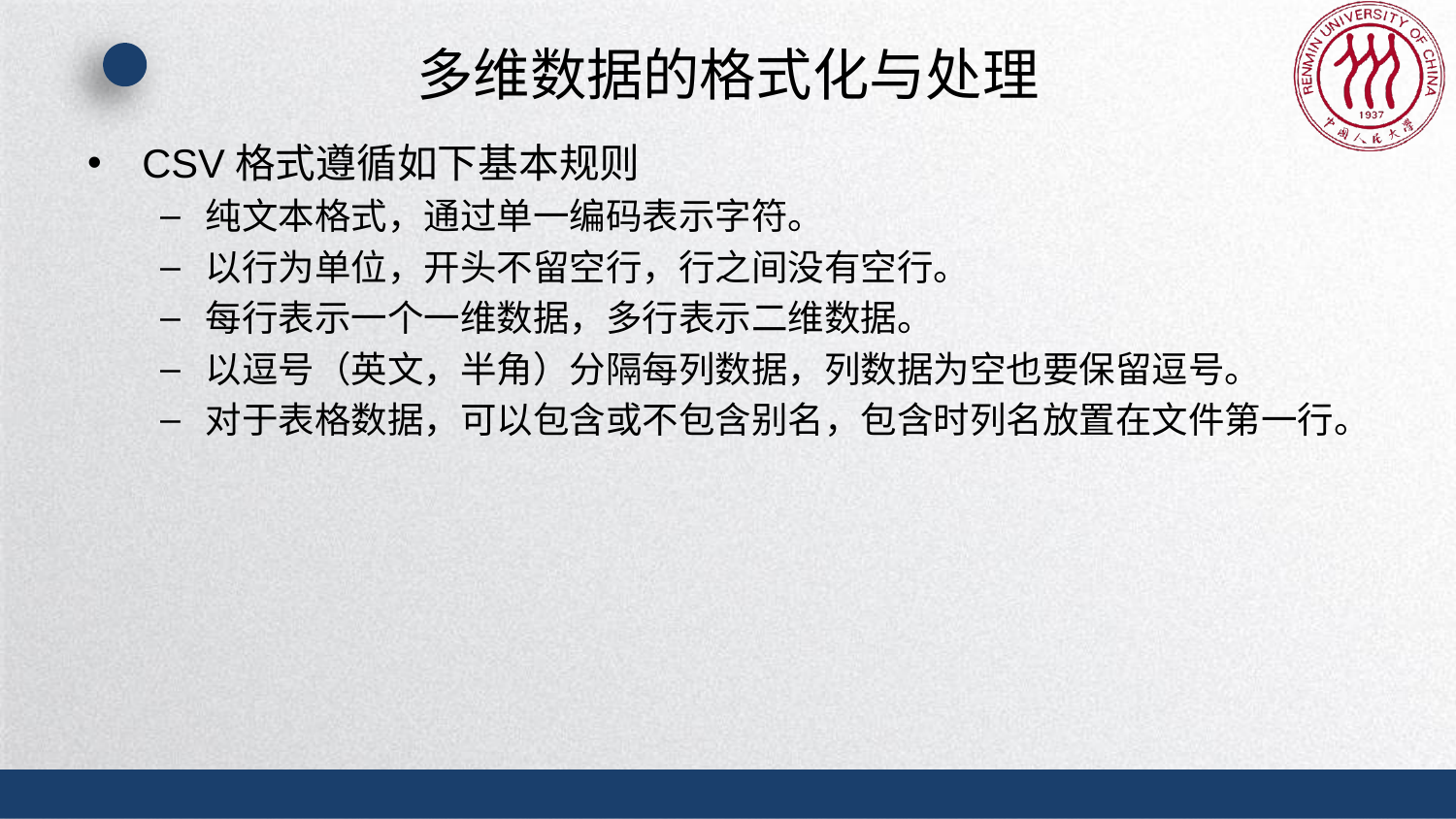

# 多维数据的格式化与处理
CSV格式遵循如下基本规则
纯文本格式，通过单一编码表示字符。
以行为单位，开头不留空行，行之间没有空行。
每行表示一个一维数据，多行表示二维数据。
以逗号（英文，半角）分隔每列数据，列数据为空也要保留逗号。
对于表格数据，可以包含或不包含别名，包含时列名放置在文件第一行。